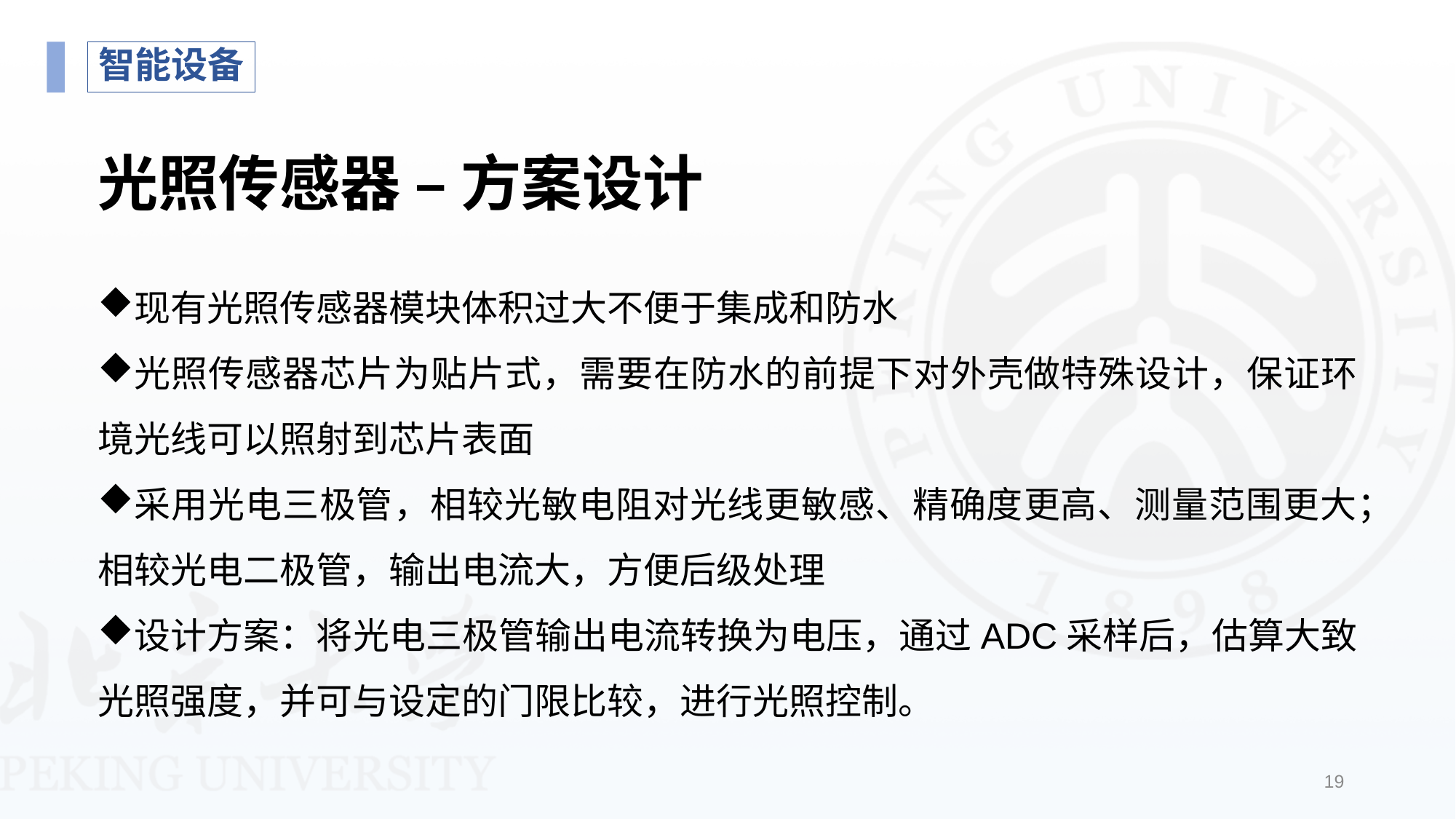

智能设备
# 光照传感器 – 方案设计
现有光照传感器模块体积过大不便于集成和防水
光照传感器芯片为贴片式，需要在防水的前提下对外壳做特殊设计，保证环境光线可以照射到芯片表面
采用光电三极管，相较光敏电阻对光线更敏感、精确度更高、测量范围更大；相较光电二极管，输出电流大，方便后级处理
设计方案：将光电三极管输出电流转换为电压，通过ADC采样后，估算大致光照强度，并可与设定的门限比较，进行光照控制。
19